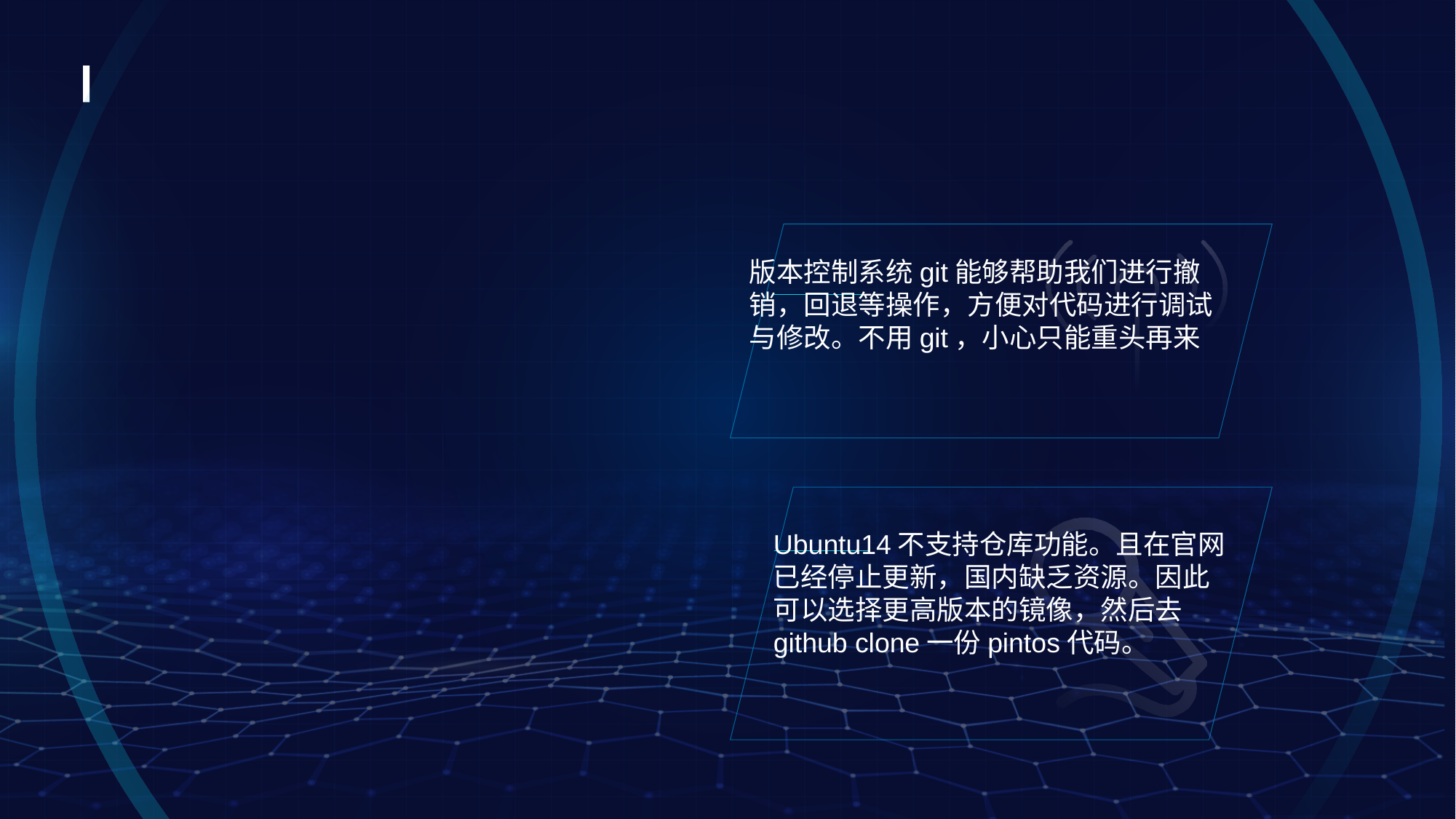

版本控制系统git能够帮助我们进行撤销，回退等操作，方便对代码进行调试与修改。不用git，小心只能重头再来

Ubuntu14不支持仓库功能。且在官网已经停止更新，国内缺乏资源。因此可以选择更高版本的镜像，然后去github clone一份pintos代码。